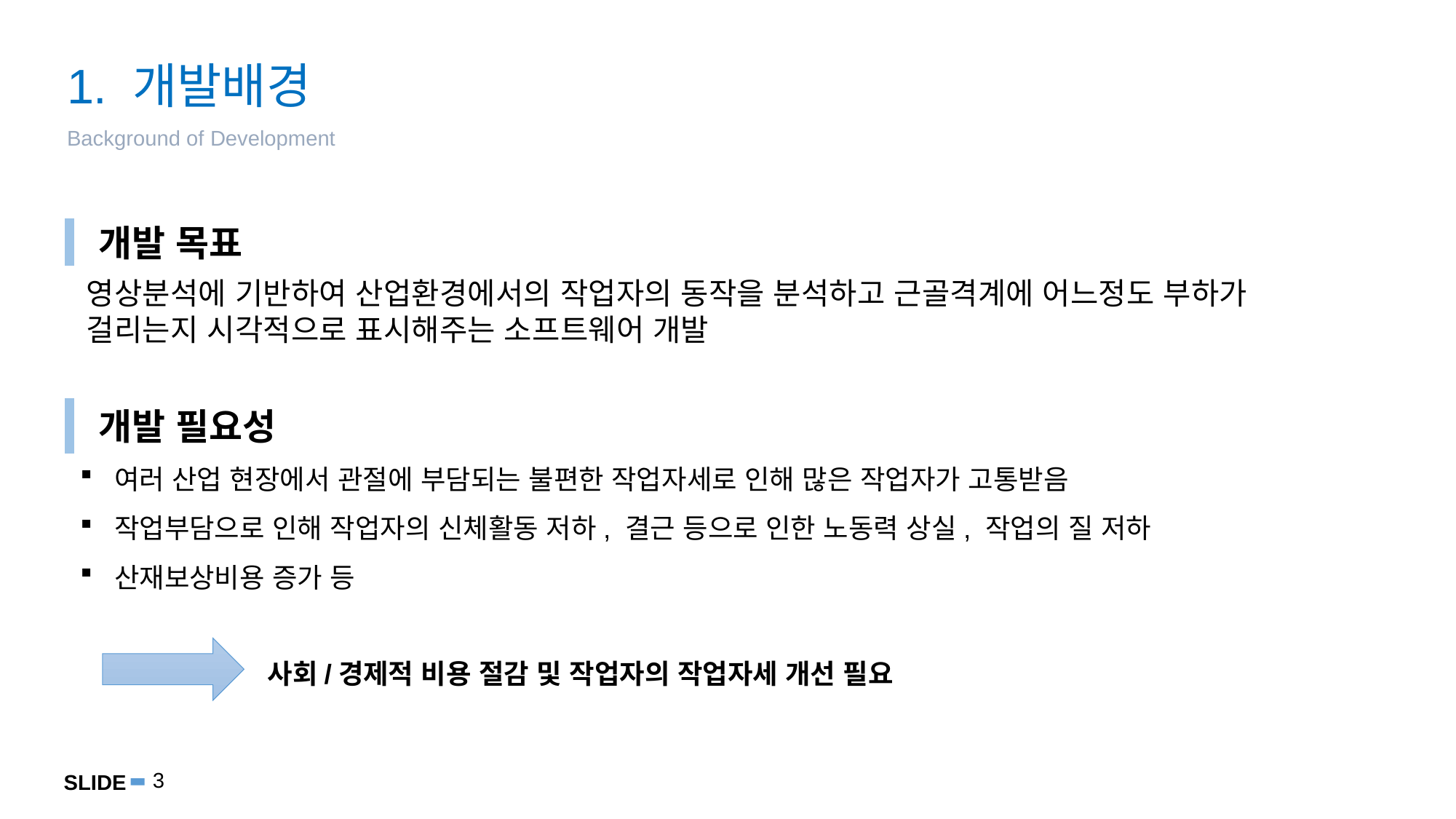

# 1. 개발배경
Background of Development
개발 목표
영상분석에 기반하여 산업환경에서의 작업자의 동작을 분석하고 근골격계에 어느정도 부하가 걸리는지 시각적으로 표시해주는 소프트웨어 개발
개발 필요성
여러 산업 현장에서 관절에 부담되는 불편한 작업자세로 인해 많은 작업자가 고통받음
작업부담으로 인해 작업자의 신체활동 저하, 결근 등으로 인한 노동력 상실, 작업의 질 저하
산재보상비용 증가 등

사회/경제적 비용 절감 및 작업자의 작업자세 개선 필요